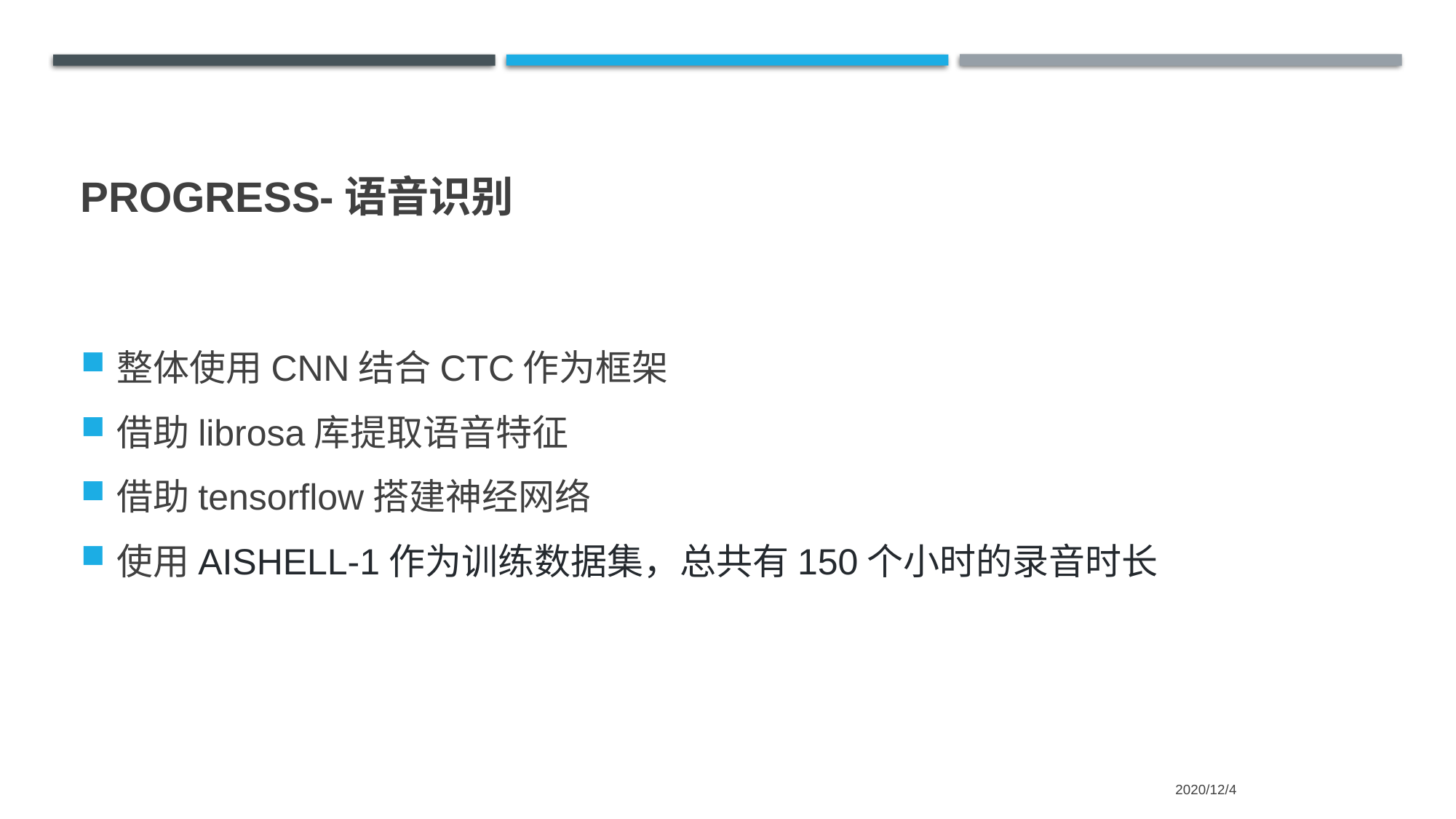

# Progress-语音识别
整体使用CNN结合CTC作为框架
借助librosa库提取语音特征
借助tensorflow搭建神经网络
使用AISHELL-1作为训练数据集，总共有150个小时的录音时长

2020/12/4